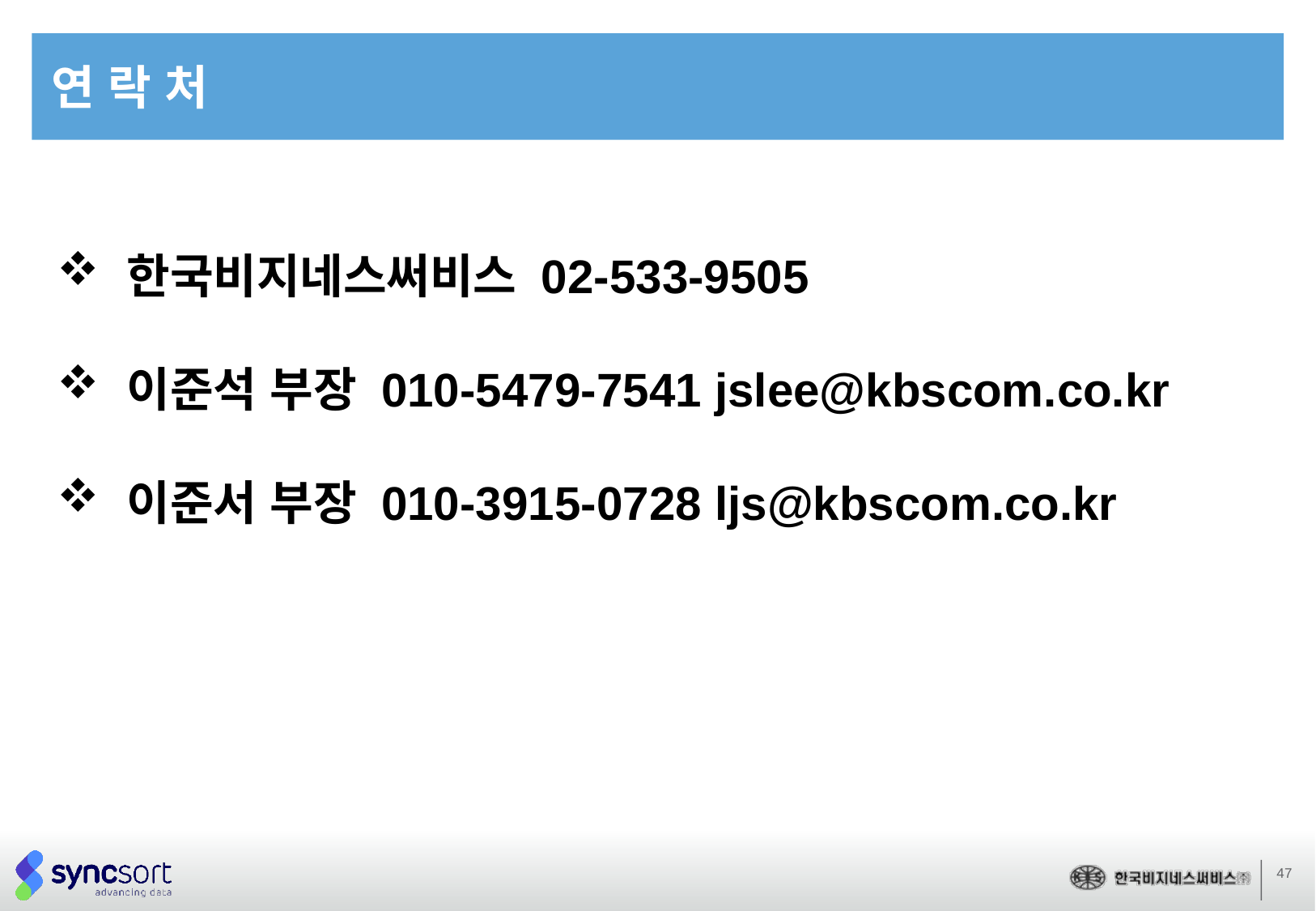

연 락 처
 한국비지네스써비스 02-533-9505
 이준석 부장 010-5479-7541 jslee@kbscom.co.kr
 이준서 부장 010-3915-0728 ljs@kbscom.co.kr